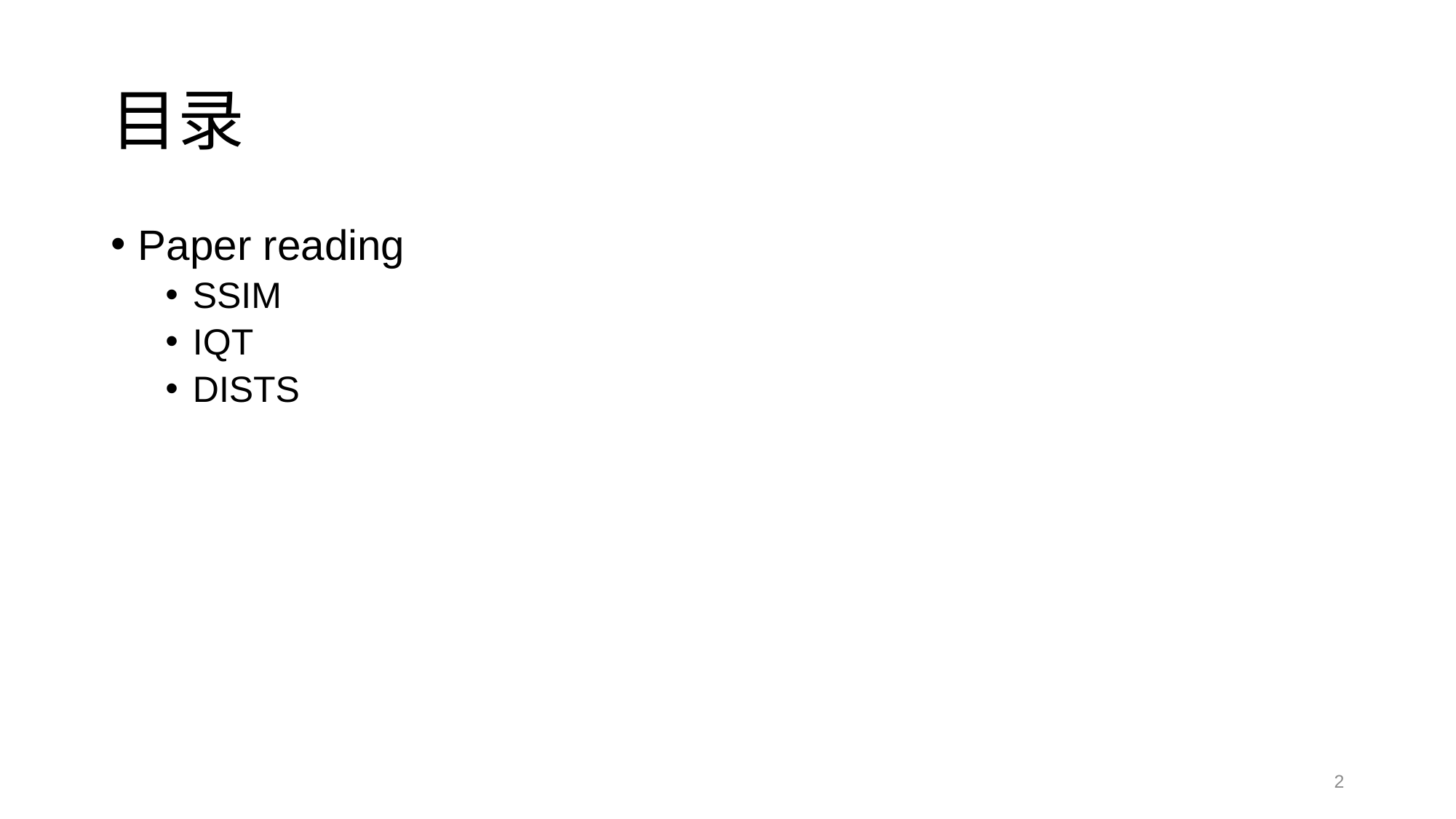

# 目录
Paper reading
SSIM
IQT
DISTS
2